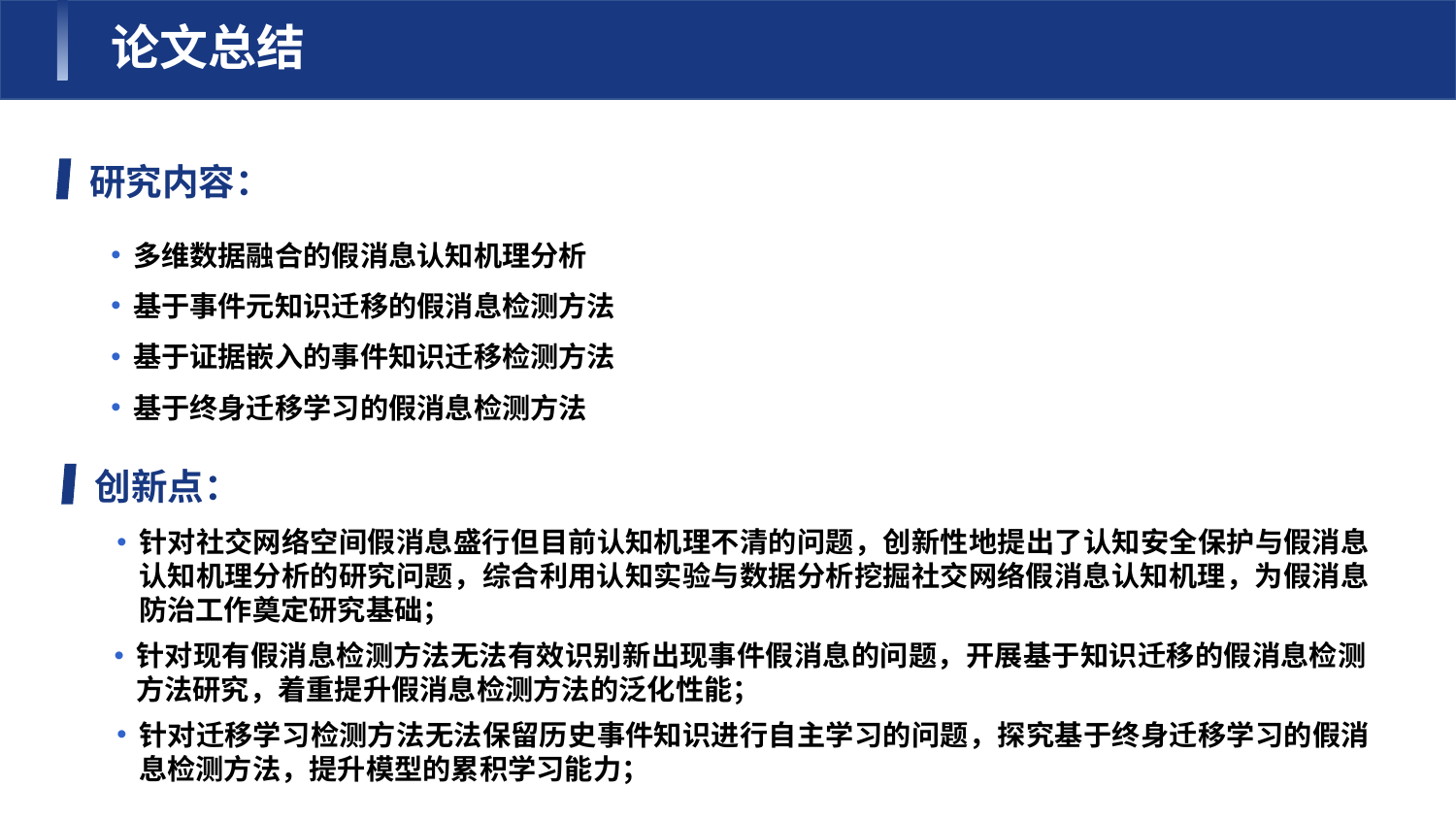

论文总结
研究内容：

多维数据融合的假消息认知机理分析
基于事件元知识迁移的假消息检测方法
基于证据嵌入的事件知识迁移检测方法
基于终身迁移学习的假消息检测方法
创新点：

针对社交网络空间假消息盛行但目前认知机理不清的问题，创新性地提出了认知安全保护与假消息认知机理分析的研究问题，综合利用认知实验与数据分析挖掘社交网络假消息认知机理，为假消息防治工作奠定研究基础；
针对现有假消息检测方法无法有效识别新出现事件假消息的问题，开展基于知识迁移的假消息检测方法研究，着重提升假消息检测方法的泛化性能；
针对迁移学习检测方法无法保留历史事件知识进行自主学习的问题，探究基于终身迁移学习的假消息检测方法，提升模型的累积学习能力；